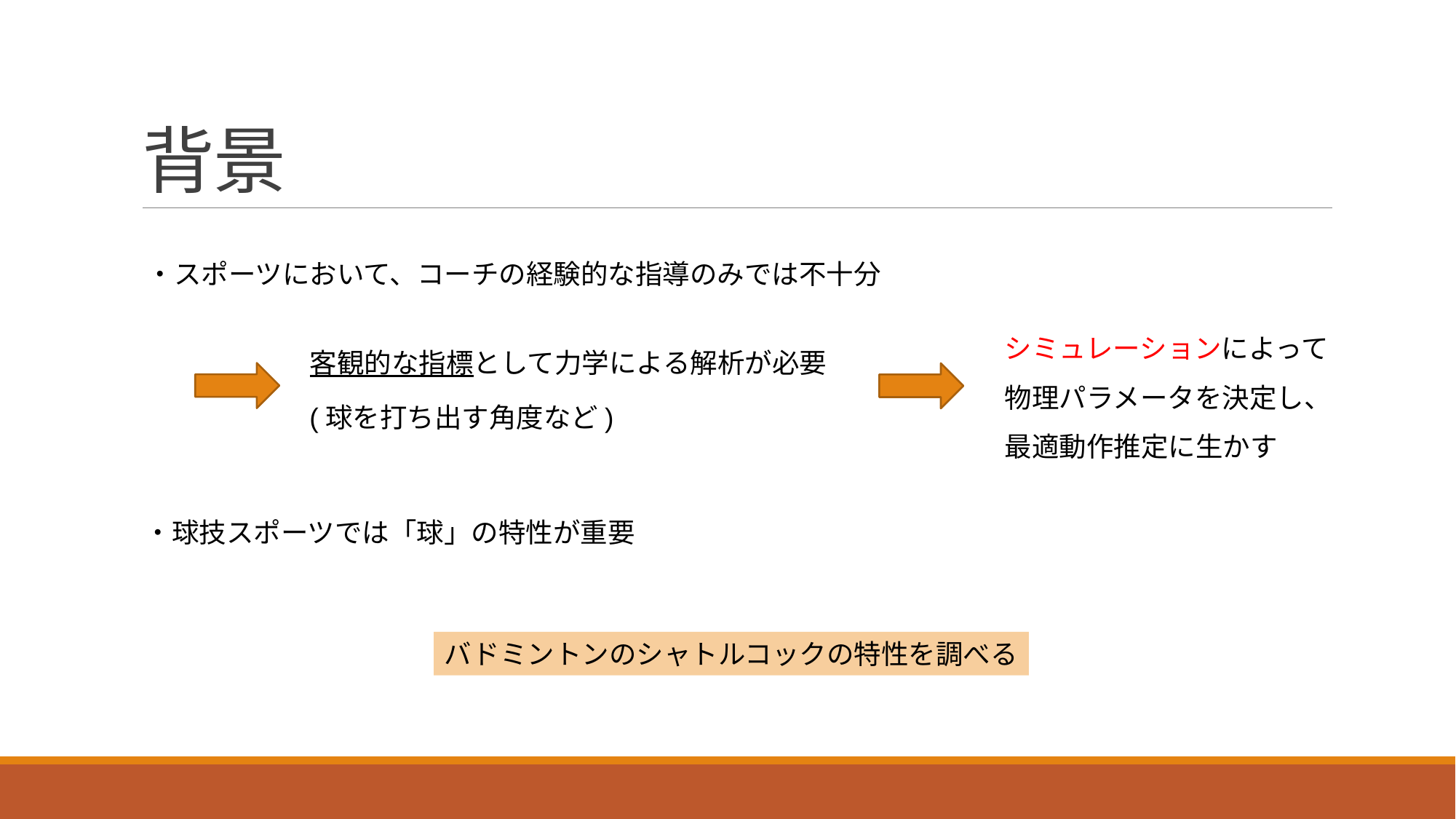

# 背景
・スポーツにおいて、コーチの経験的な指導のみでは不十分
シミュレーションによって
物理パラメータを決定し、
最適動作推定に生かす
客観的な指標として力学による解析が必要

(球を打ち出す角度など)
・球技スポーツでは「球」の特性が重要
バドミントンのシャトルコックの特性を調べる